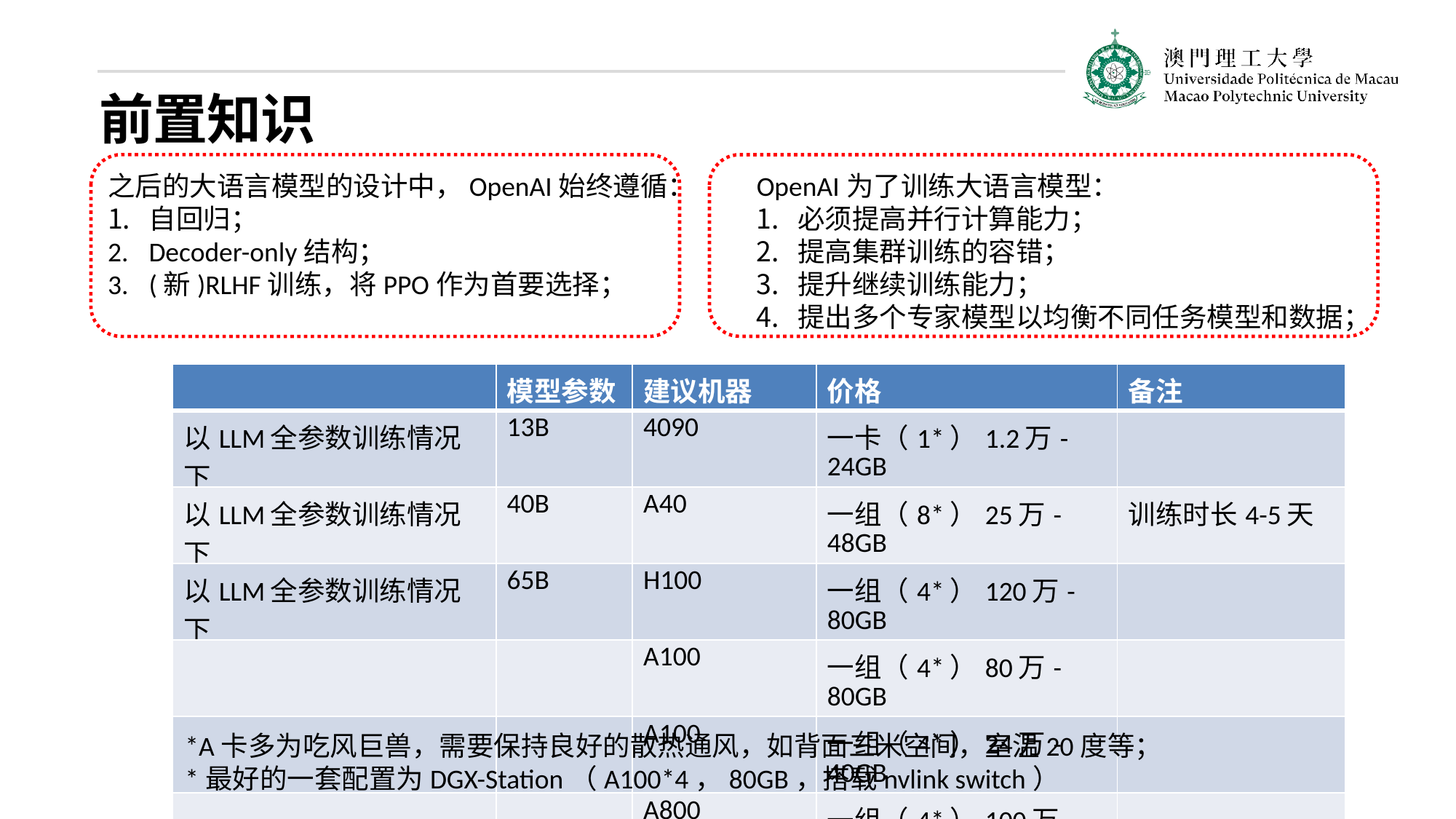

前置知识

之后的大语言模型的设计中，OpenAI始终遵循：
自回归；
Decoder-only结构；
(新)RLHF训练，将PPO作为首要选择；
OpenAI为了训练大语言模型：
必须提高并行计算能力；
提高集群训练的容错；
提升继续训练能力；
提出多个专家模型以均衡不同任务模型和数据；
|  | 模型参数 | 建议机器 | 价格 | 备注 |
| --- | --- | --- | --- | --- |
| 以LLM全参数训练情况下 | 13B | 4090 | 一卡（1\*）1.2万-24GB |  |
| 以LLM全参数训练情况下 | 40B | A40 | 一组（8\*）25万-48GB | 训练时长4-5天 |
| 以LLM全参数训练情况下 | 65B | H100 | 一组（4\*）120万-80GB |  |
|  |  | A100 | 一组（4\*）80万-80GB |  |
|  |  | A100 | 一组（4\*）24万-40GB |  |
|  |  | A800 | 一组（4\*）100万-80GB |  |

*A卡多为吃风巨兽，需要保持良好的散热通风，如背面三米空间，室温20度等；
*最好的一套配置为DGX-Station（A100*4，80GB，搭载nvlink switch）